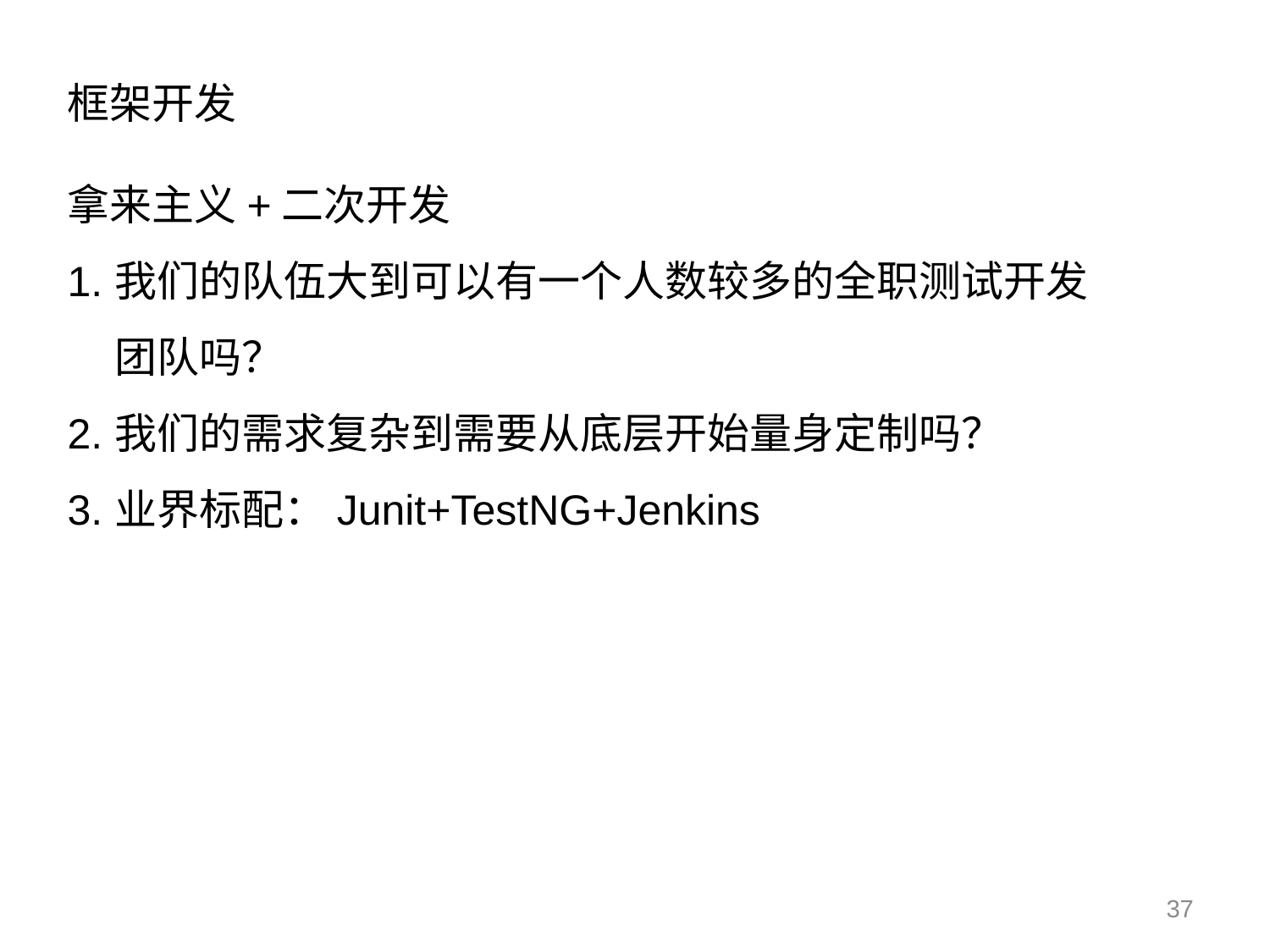

框架开发

拿来主义+二次开发
我们的队伍大到可以有一个人数较多的全职测试开发团队吗？
我们的需求复杂到需要从底层开始量身定制吗？
业界标配：Junit+TestNG+Jenkins

37